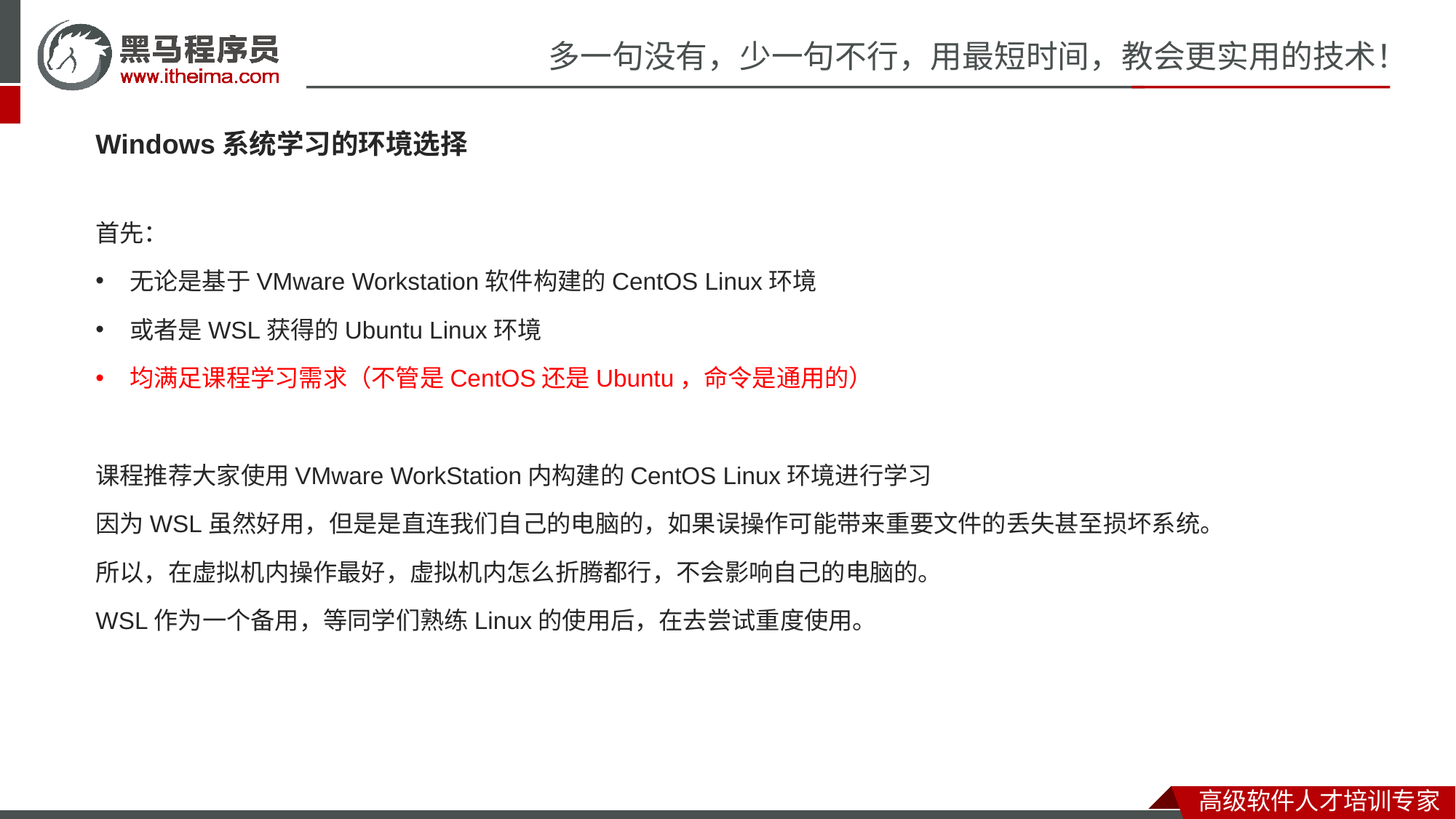

Windows系统学习的环境选择
首先：
无论是基于VMware Workstation软件构建的CentOS Linux环境
或者是WSL获得的Ubuntu Linux环境
均满足课程学习需求（不管是CentOS还是Ubuntu，命令是通用的）

课程推荐大家使用VMware WorkStation内构建的CentOS Linux环境进行学习
因为WSL虽然好用，但是是直连我们自己的电脑的，如果误操作可能带来重要文件的丢失甚至损坏系统。
所以，在虚拟机内操作最好，虚拟机内怎么折腾都行，不会影响自己的电脑的。
WSL作为一个备用，等同学们熟练Linux的使用后，在去尝试重度使用。